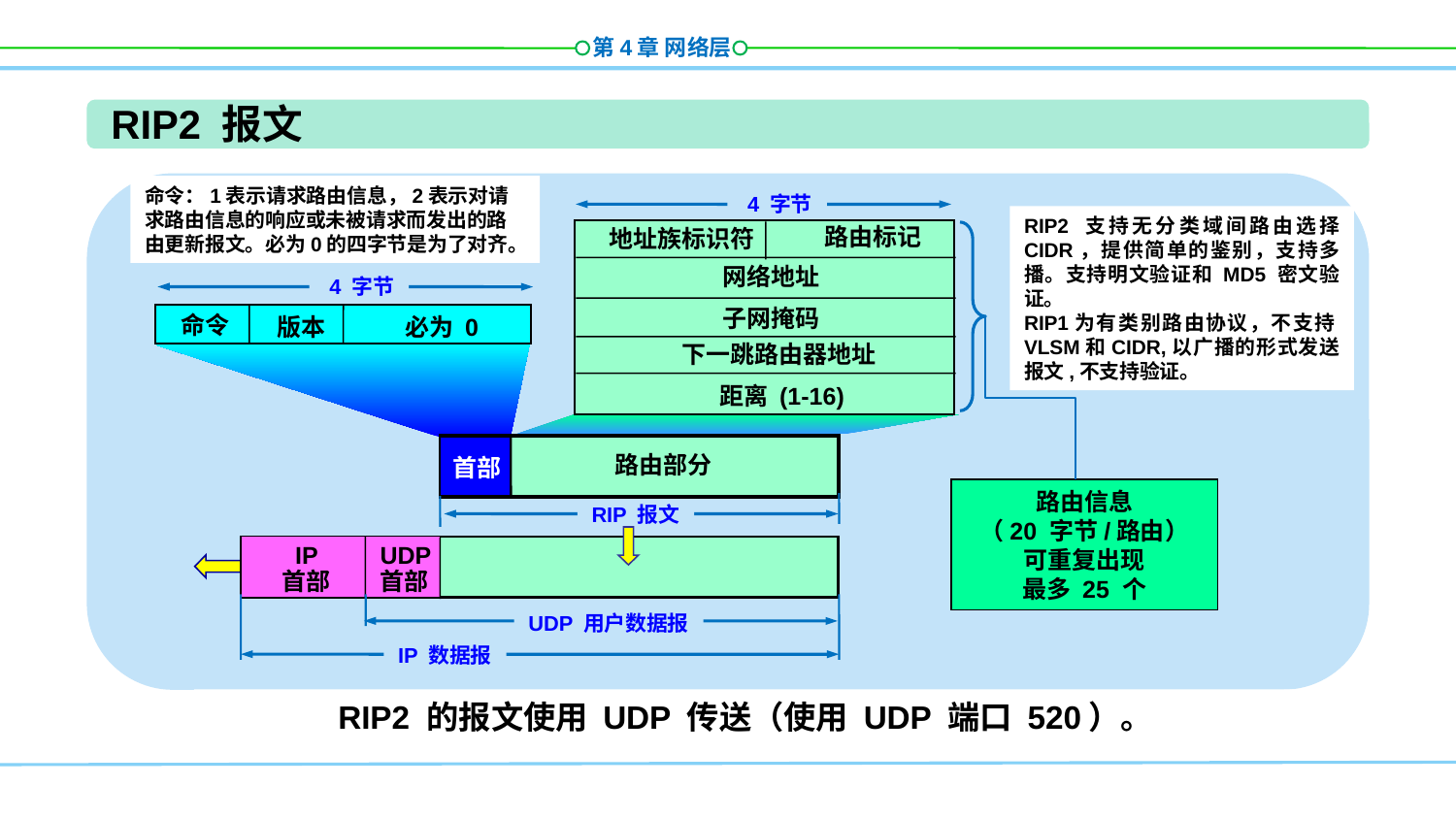

RIP2 报文

命令：1表示请求路由信息，2表示对请求路由信息的响应或未被请求而发出的路由更新报文。必为0的四字节是为了对齐。
 4 字节

RIP2 支持无分类域间路由选择 CIDR，提供简单的鉴别，支持多播。支持明文验证和 MD5 密文验证。
RIP1为有类别路由协议，不支持VLSM和CIDR,以广播的形式发送报文,不支持验证。
路由标记
地址族标识符

网络地址

 4 字节

子网掩码

命令
版本
必为 0

下一跳路由器地址

距离 (1-16)

路由部分
首部
路由信息
（20 字节/路由）
可重复出现
最多 25 个

RIP 报文

  IP
首部
UDP
首部

UDP 用户数据报

IP 数据报

RIP2 的报文使用 UDP 传送（使用 UDP 端口 520）。